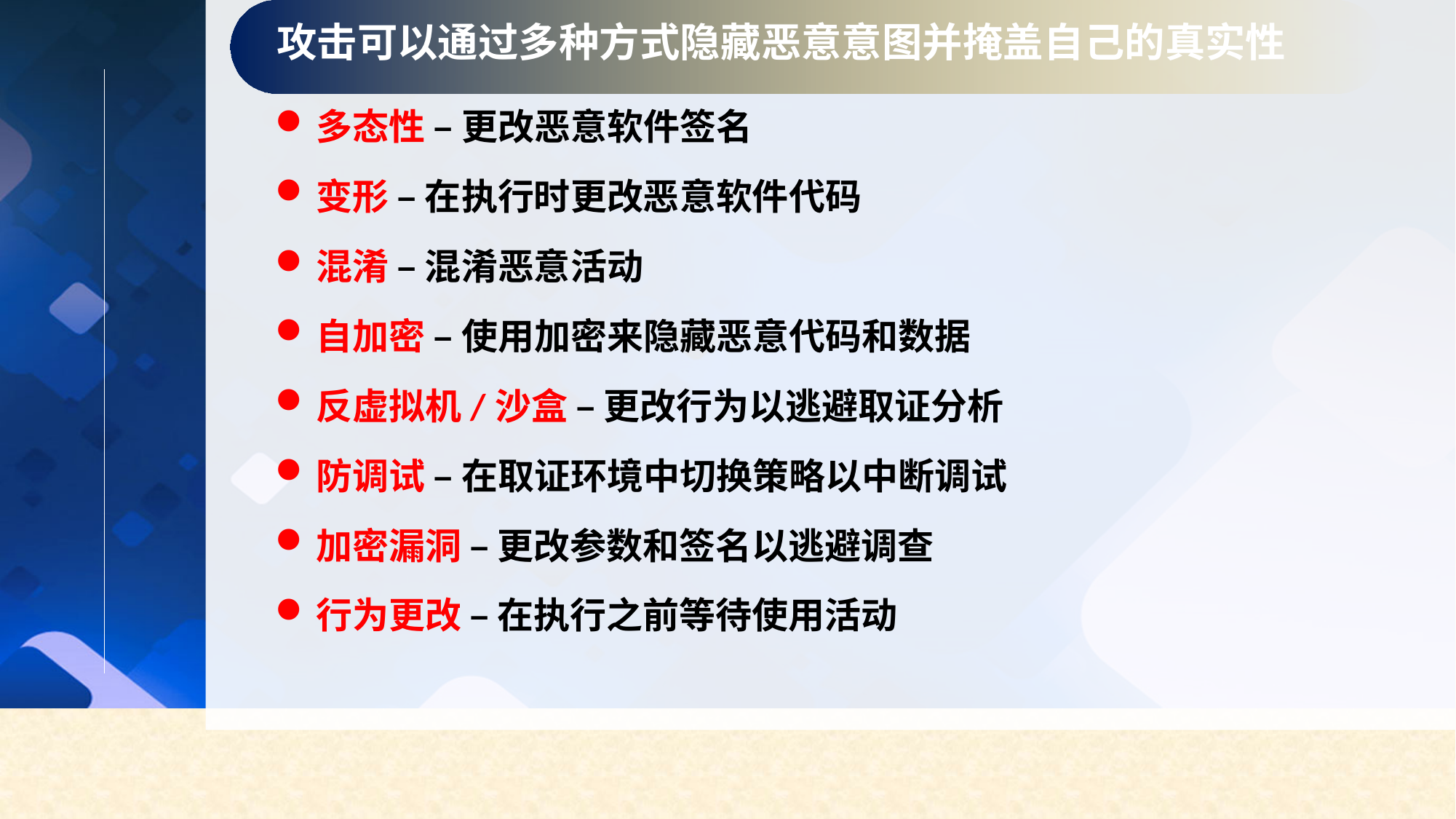

攻击可以通过多种方式隐藏恶意意图并掩盖自己的真实性
多态性 – 更改恶意软件签名

变形 – 在执行时更改恶意软件代码

混淆 – 混淆恶意活动

自加密 – 使用加密来隐藏恶意代码和数据

反虚拟机/沙盒 – 更改行为以逃避取证分析

防调试 – 在取证环境中切换策略以中断调试

加密漏洞 – 更改参数和签名以逃避调查

行为更改 – 在执行之前等待使用活动